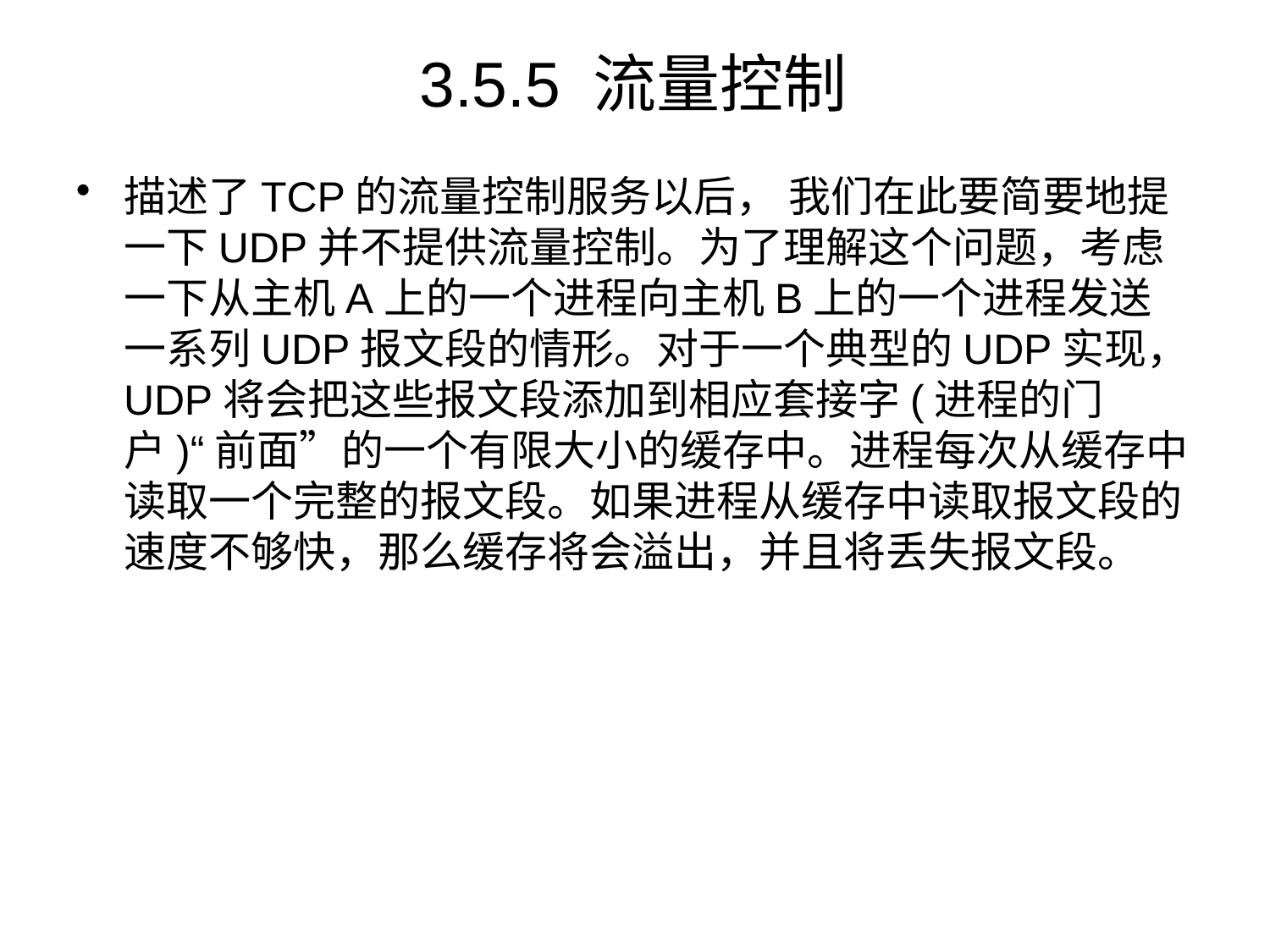

# 3.5.5 流量控制
描述了TCP的流量控制服务以后， 我们在此要简要地提一下UDP并不提供流量控制。为了理解这个问题，考虑一下从主机A上的一个进程向主机B上的一个进程发送一系列UDP报文段的情形。对于一个典型的UDP实现， UDP将会把这些报文段添加到相应套接字(进程的门户)“前面”的一个有限大小的缓存中。进程每次从缓存中读取一个完整的报文段。如果进程从缓存中读取报文段的速度不够快，那么缓存将会溢出，并且将丢失报文段。